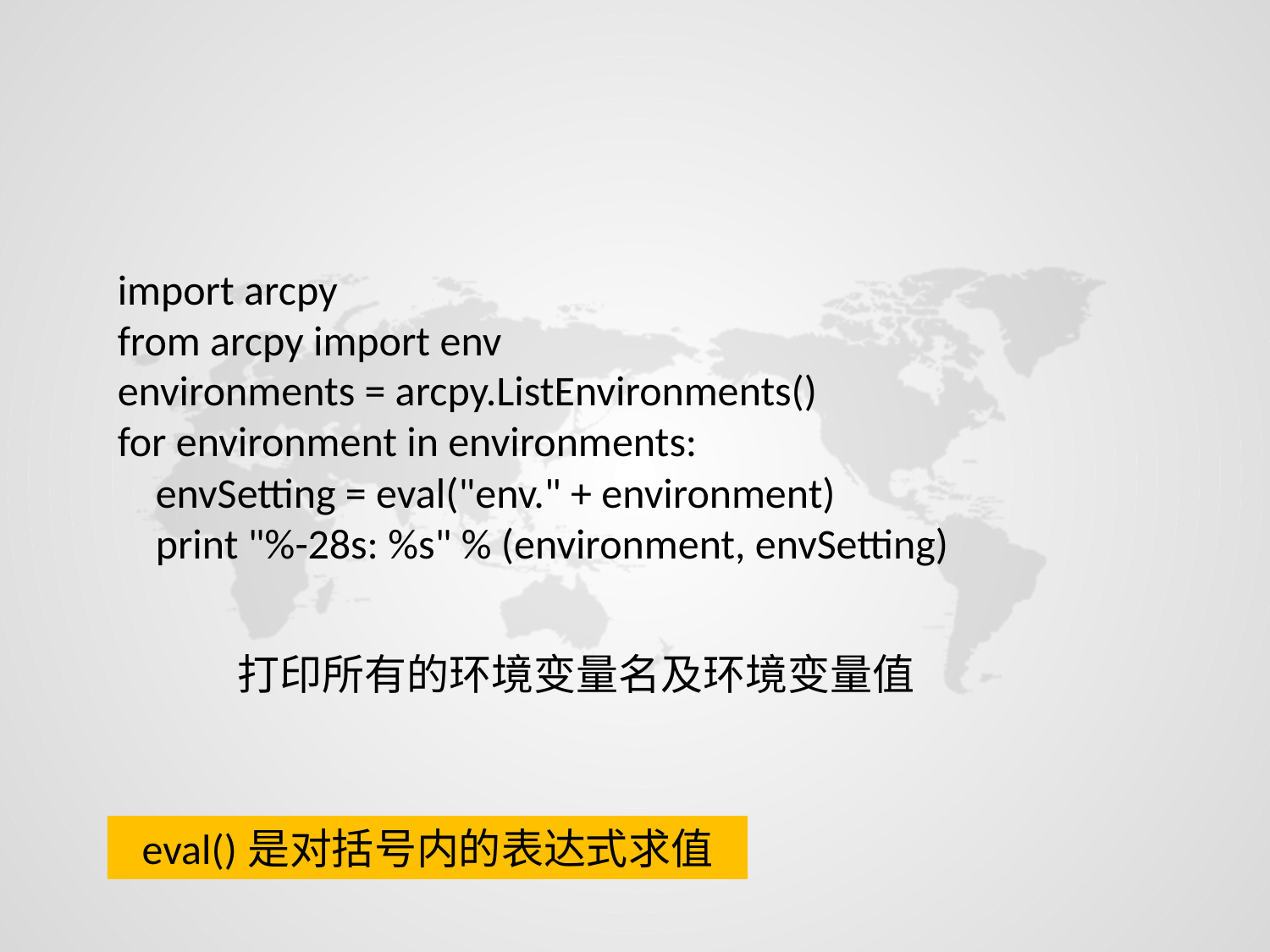

import arcpy
from arcpy import env
environments = arcpy.ListEnvironments()
for environment in environments:
    envSetting = eval("env." + environment)
    print "%-28s: %s" % (environment, envSetting)
打印所有的环境变量名及环境变量值
eval()是对括号内的表达式求值